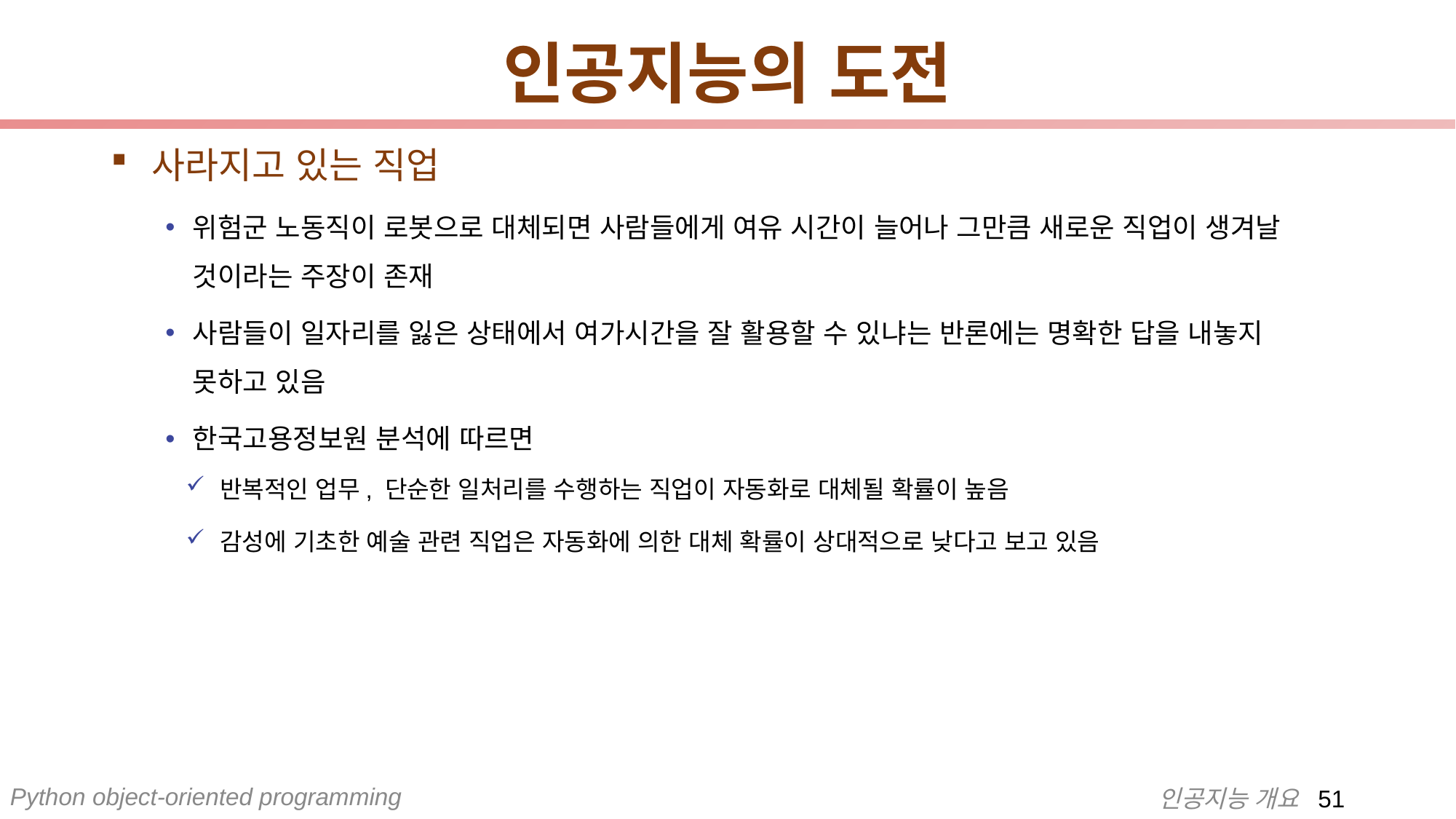

# 인공지능의 도전
사라지고 있는 직업
위험군 노동직이 로봇으로 대체되면 사람들에게 여유 시간이 늘어나 그만큼 새로운 직업이 생겨날 것이라는 주장이 존재
사람들이 일자리를 잃은 상태에서 여가시간을 잘 활용할 수 있냐는 반론에는 명확한 답을 내놓지 못하고 있음
한국고용정보원 분석에 따르면
반복적인 업무, 단순한 일처리를 수행하는 직업이 자동화로 대체될 확률이 높음
감성에 기초한 예술 관련 직업은 자동화에 의한 대체 확률이 상대적으로 낮다고 보고 있음